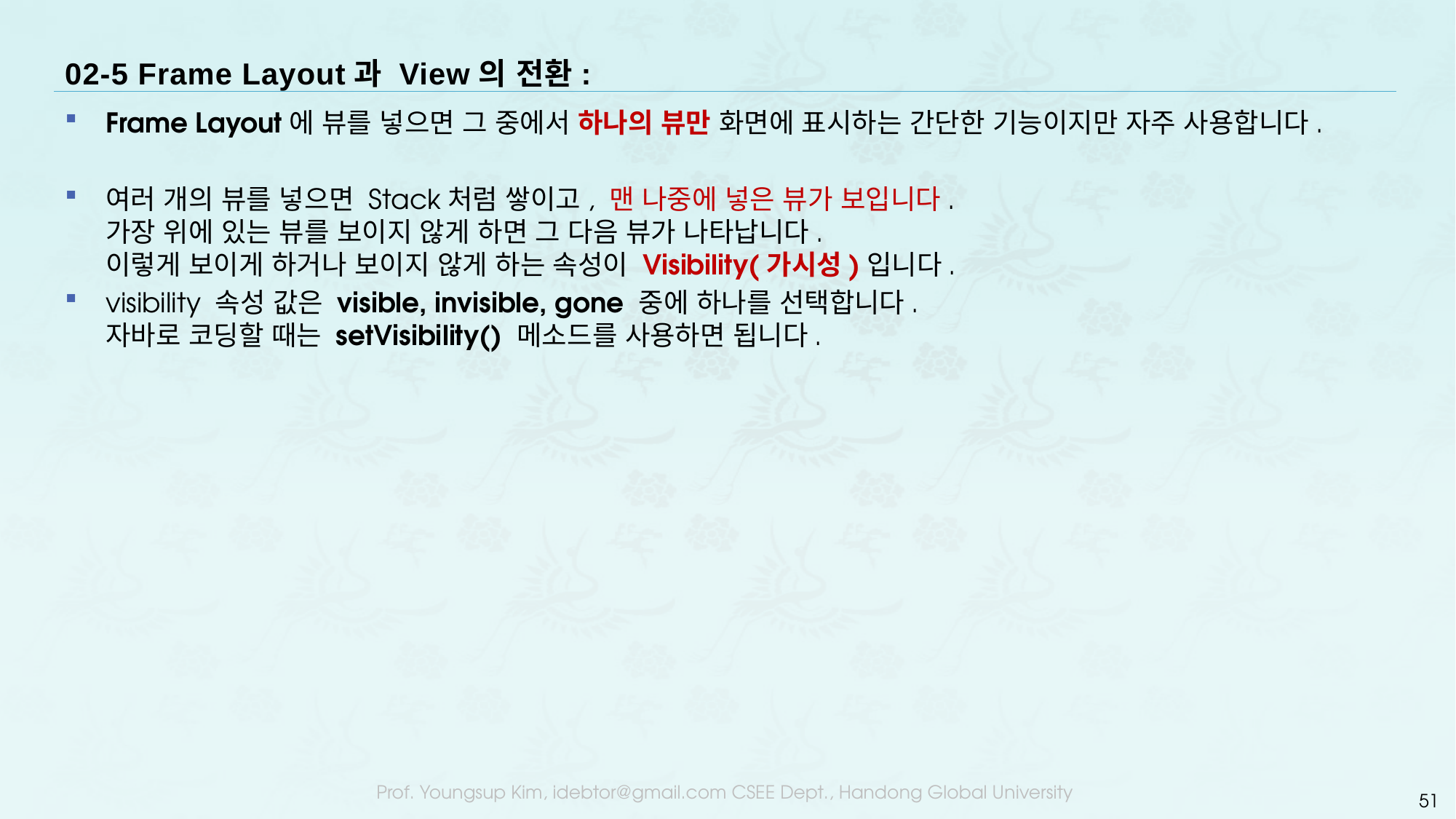

# 02-5 Frame Layout과 View의 전환:
Frame Layout에 뷰를 넣으면 그 중에서 하나의 뷰만 화면에 표시하는 간단한 기능이지만 자주 사용합니다.

여러 개의 뷰를 넣으면 Stack처럼 쌓이고, 맨 나중에 넣은 뷰가 보입니다.
가장 위에 있는 뷰를 보이지 않게 하면 그 다음 뷰가 나타납니다.
이렇게 보이게 하거나 보이지 않게 하는 속성이 Visibility(가시성)입니다.
visibility 속성 값은 visible, invisible, gone 중에 하나를 선택합니다.
자바로 코딩할 때는 setVisibility() 메소드를 사용하면 됩니다.

51